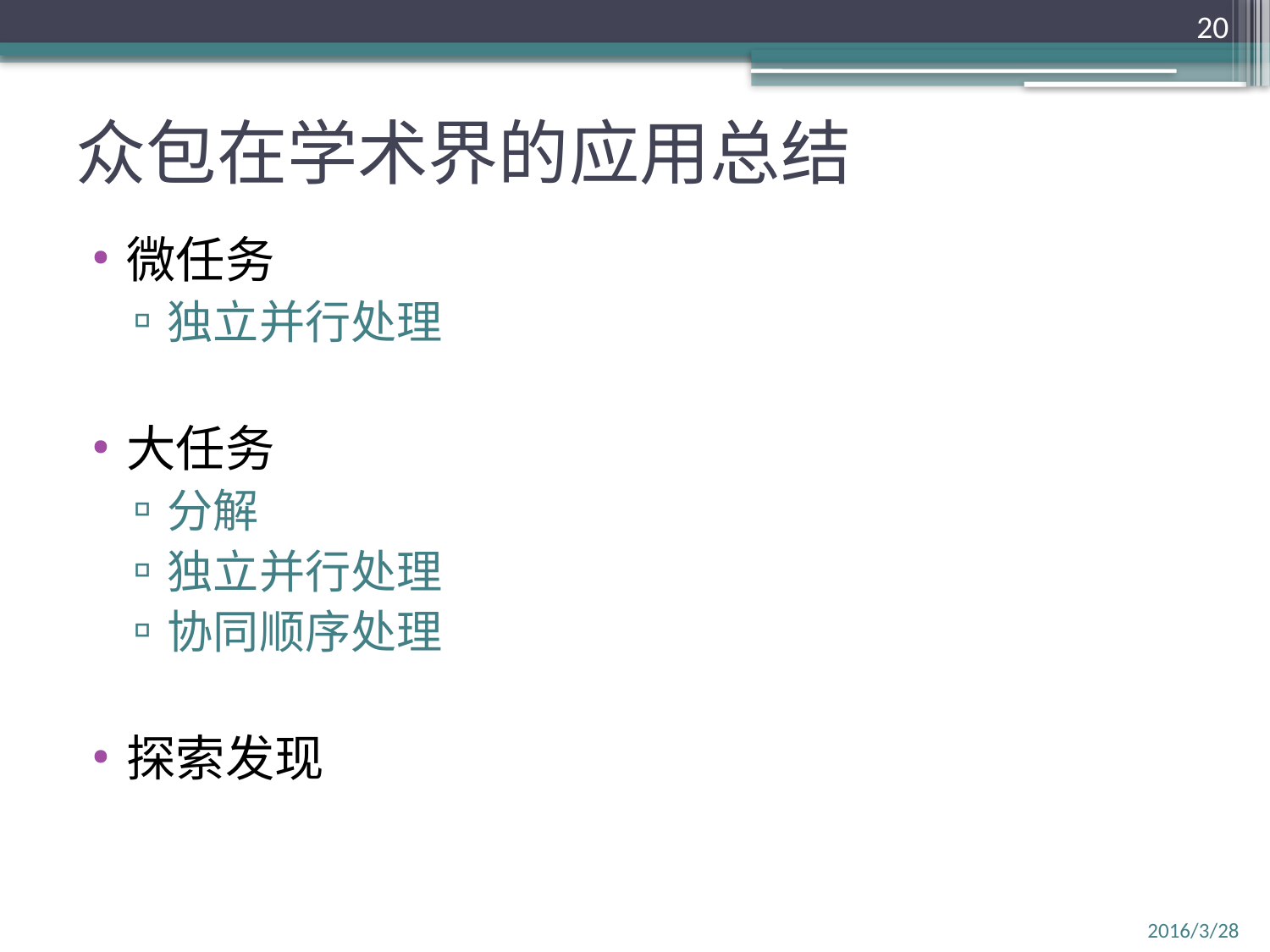

20
# 众包在学术界的应用总结
微任务
独立并行处理

大任务
分解
独立并行处理
协同顺序处理

探索发现
2016/3/28